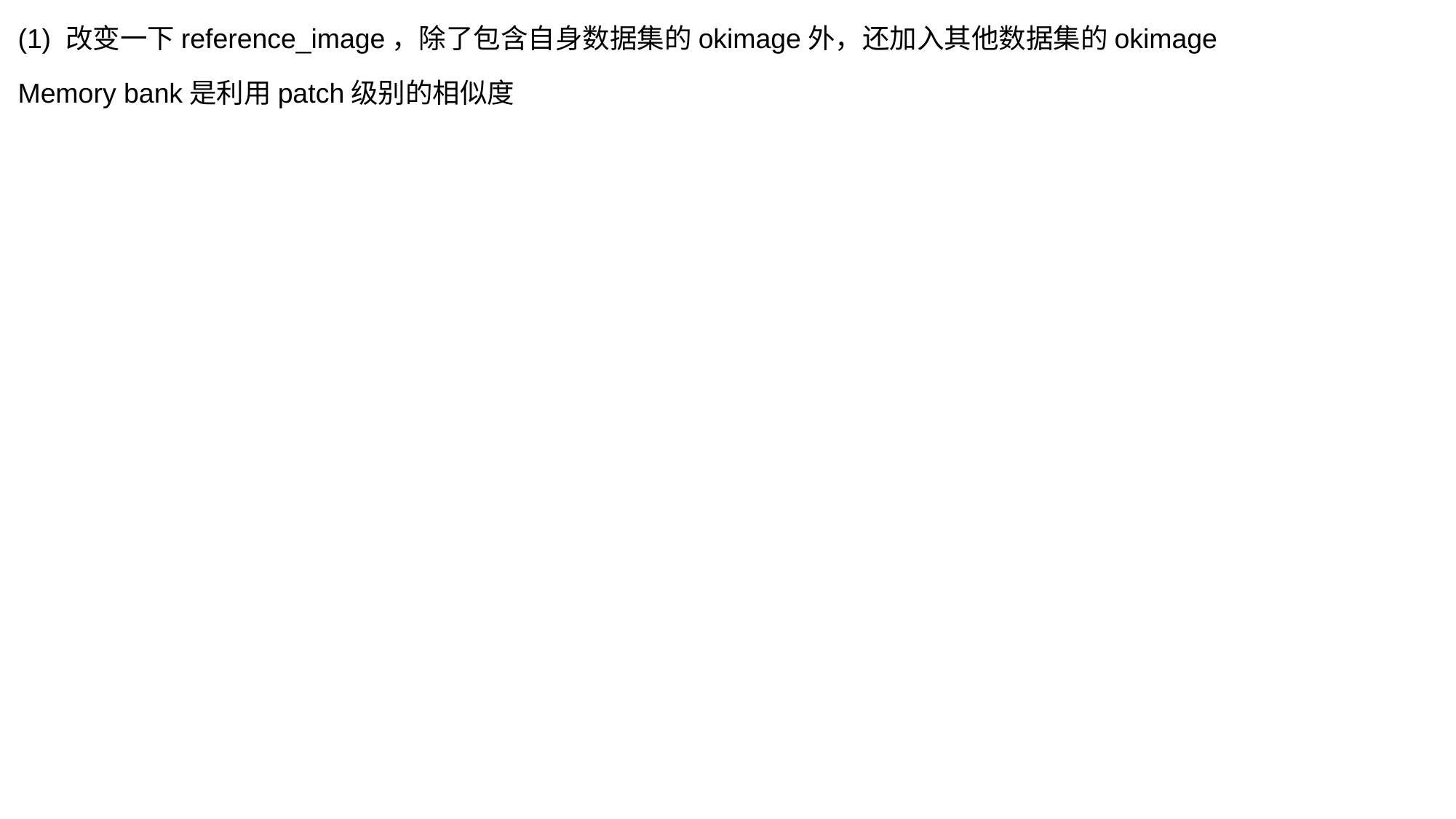

(1) 改变一下reference_image，除了包含自身数据集的okimage外，还加入其他数据集的okimage
Memory bank是利用patch级别的相似度